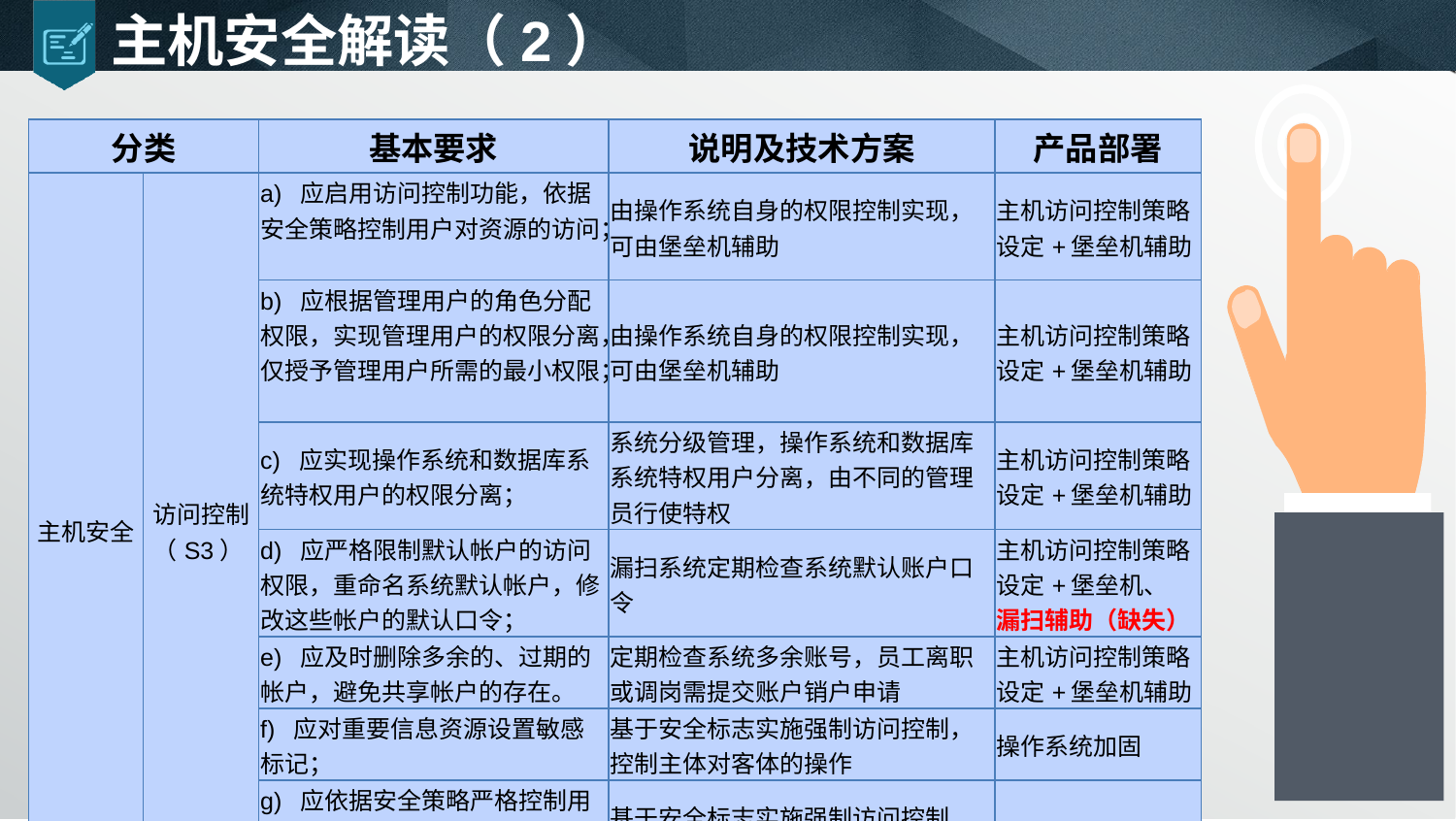

# 主机安全解读（2）

| 分类 |  | 基本要求 | 说明及技术方案 | 产品部署 |
| --- | --- | --- | --- | --- |
| 主机安全 | 访问控制（S3） | a) 应启用访问控制功能，依据安全策略控制用户对资源的访问； | 由操作系统自身的权限控制实现，可由堡垒机辅助 | 主机访问控制策略设定+堡垒机辅助 |
|  |  | b) 应根据管理用户的角色分配权限，实现管理用户的权限分离，仅授予管理用户所需的最小权限； | 由操作系统自身的权限控制实现，可由堡垒机辅助 | 主机访问控制策略设定+堡垒机辅助 |
|  |  | c) 应实现操作系统和数据库系统特权用户的权限分离； | 系统分级管理，操作系统和数据库系统特权用户分离，由不同的管理员行使特权 | 主机访问控制策略设定+堡垒机辅助 |
|  |  | d) 应严格限制默认帐户的访问权限，重命名系统默认帐户，修改这些帐户的默认口令； | 漏扫系统定期检查系统默认账户口令 | 主机访问控制策略设定+堡垒机、 漏扫辅助（缺失） |
|  |  | e) 应及时删除多余的、过期的帐户，避免共享帐户的存在。 | 定期检查系统多余账号，员工离职或调岗需提交账户销户申请 | 主机访问控制策略设定+堡垒机辅助 |
|  |  | f) 应对重要信息资源设置敏感标记； | 基于安全标志实施强制访问控制，控制主体对客体的操作 | 操作系统加固 |
|  |  | g) 应依据安全策略严格控制用户对有敏感标记重要信息资源的操作； | 基于安全标志实施强制访问控制，控制主体对客体的操作 | 操作系统加固 |